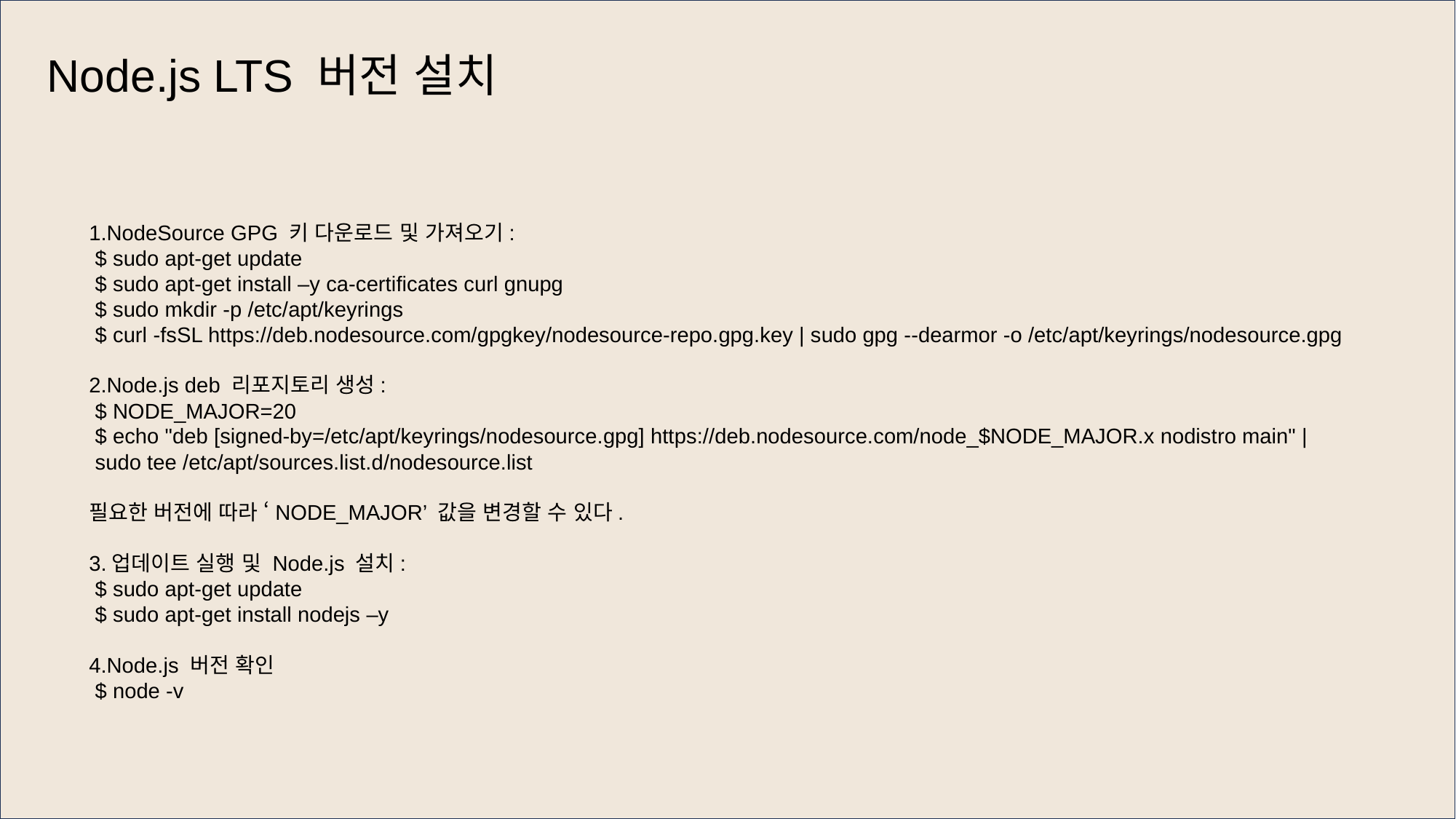

Node.js LTS 버전 설치
1.NodeSource GPG 키 다운로드 및 가져오기:
 $ sudo apt-get update
 $ sudo apt-get install –y ca-certificates curl gnupg
 $ sudo mkdir -p /etc/apt/keyrings
 $ curl -fsSL https://deb.nodesource.com/gpgkey/nodesource-repo.gpg.key | sudo gpg --dearmor -o /etc/apt/keyrings/nodesource.gpg

2.Node.js deb 리포지토리 생성:
 $ NODE_MAJOR=20
 $ echo "deb [signed-by=/etc/apt/keyrings/nodesource.gpg] https://deb.nodesource.com/node_$NODE_MAJOR.x nodistro main" |
 sudo tee /etc/apt/sources.list.d/nodesource.list

필요한 버전에 따라 ‘NODE_MAJOR’ 값을 변경할 수 있다.

3.업데이트 실행 및 Node.js 설치:
 $ sudo apt-get update
 $ sudo apt-get install nodejs –y

4.Node.js 버전 확인
 $ node -v